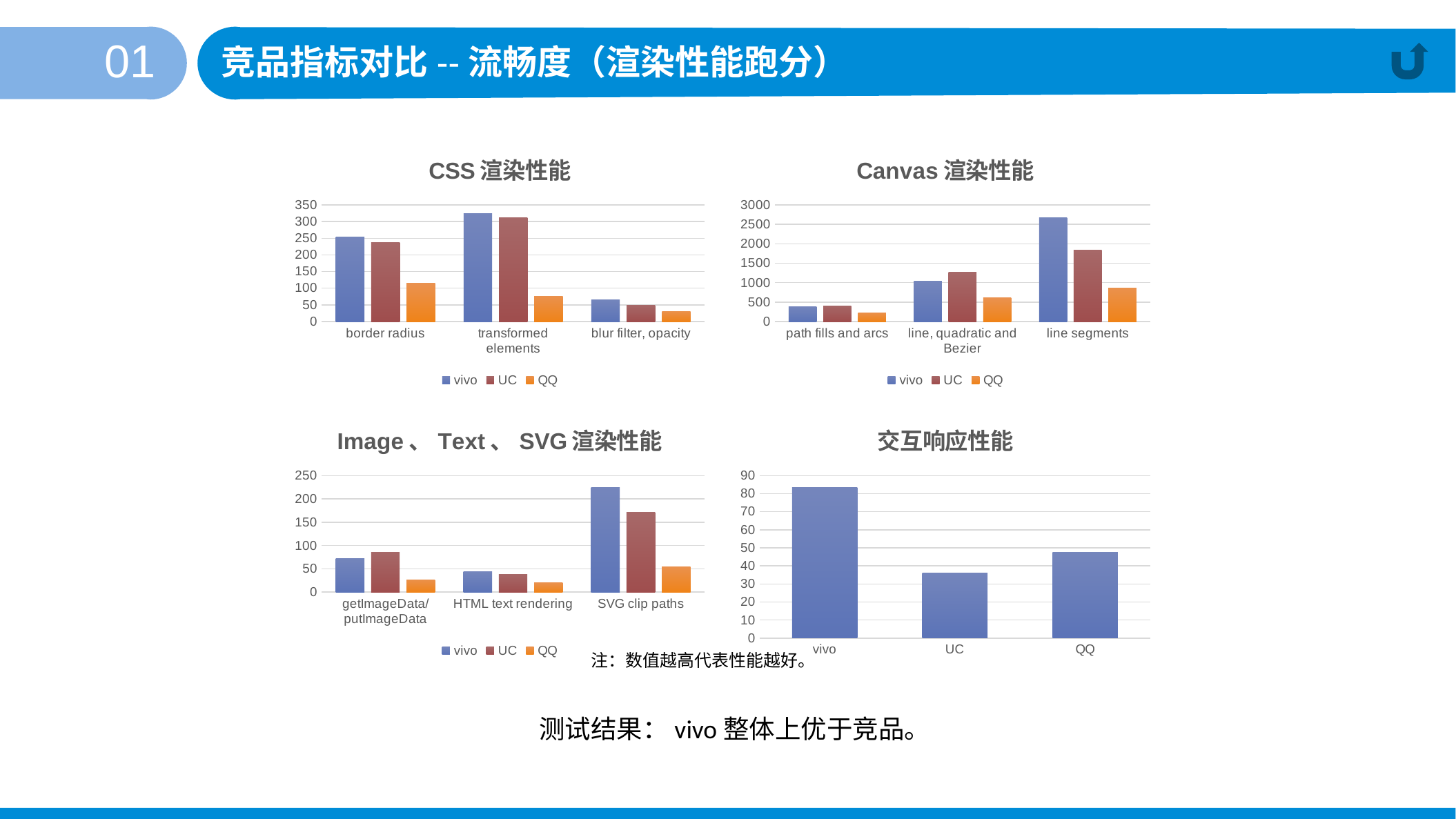

01

竞品指标对比--流畅度（渲染性能跑分）

### Chart: CSS渲染性能

| Category | vivo | UC | QQ |
|---|---|---|---|
| border radius | 253.13 | 236.68 | 114.03 |
| transformed elements | 325.11 | 311.1 | 75.38 |
| blur filter, opacity | 65.29 | 49.1 | 29.27 |

### Chart: Canvas渲染性能

| Category | vivo | UC | QQ |
|---|---|---|---|
| path fills and arcs | 372.47 | 391.51 | 220.5 |
| line, quadratic and Bezier | 1043.7 | 1274.17 | 603.09 |
| line segments | 2672.25 | 1846.68 | 868.21 |

### Chart: Image、Text、SVG渲染性能

| Category | vivo | UC | QQ |
|---|---|---|---|
| getImageData/putImageData | 72.43 | 85.62 | 26.67 |
| HTML text rendering | 43.54 | 37.57 | 19.81 |
| SVG clip paths | 224.67 | 170.75 | 53.92 |

### Chart: 交互响应性能

| Category |  |
|---|---|
| vivo | 83.6 |
| UC | 36.23 |
| QQ | 47.4 |
注：数值越高代表性能越好。
测试结果：vivo整体上优于竞品。